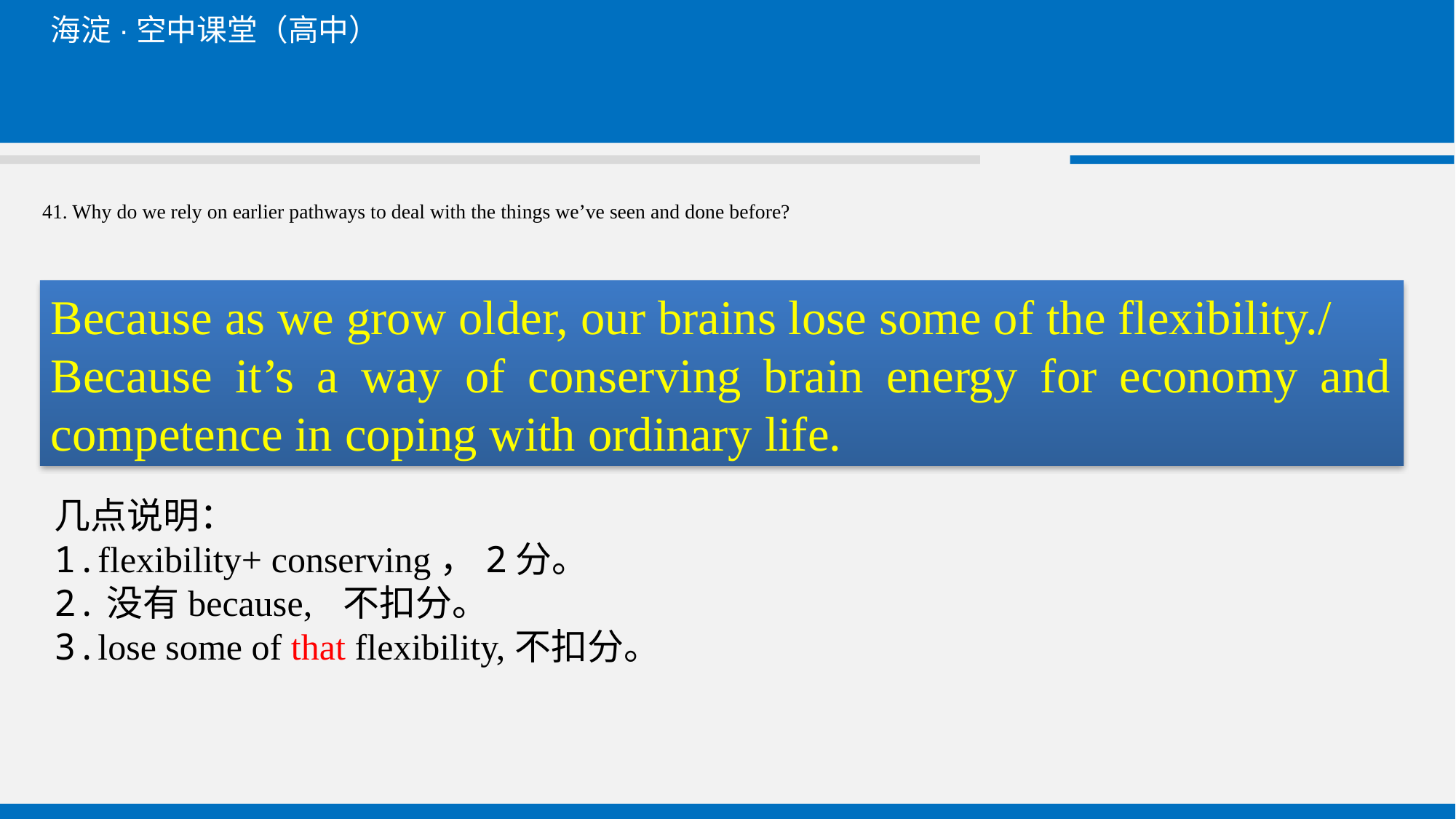

# 41. Why do we rely on earlier pathways to deal with the things we’ve seen and done before?
Because as we grow older, our brains lose some of the flexibility./
Because it’s a way of conserving brain energy for economy and competence in coping with ordinary life.

几点说明：
1.flexibility+ conserving，2分。
2.没有because, 不扣分。
3.lose some of that flexibility,不扣分。